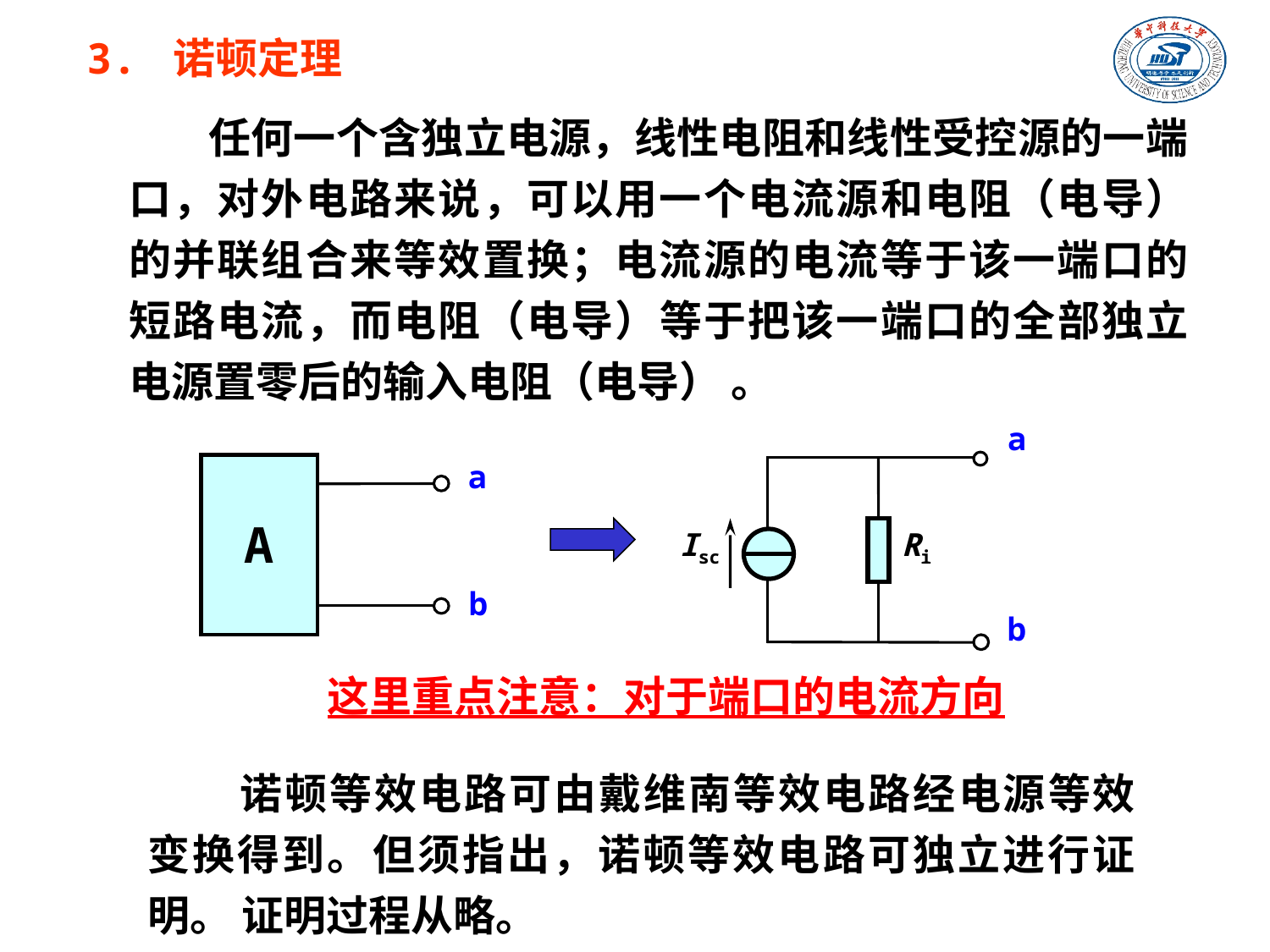

3. 诺顿定理
任何一个含独立电源，线性电阻和线性受控源的一端 口，对外电路来说，可以用一个电流源和电阻（电导） 的并联组合来等效置换；电流源的电流等于该一端口的 短路电流，而电阻（电导）等于把该一端口的全部独立 电源置零后的输入电阻（电导） 。
a

Isc

Ri

b

a

A
b

这里重点注意：对于端口的电流方向
诺顿等效电路可由戴维南等效电路经电源等效 变换得到。但须指出，诺顿等效电路可独立进行证明。 证明过程从略。